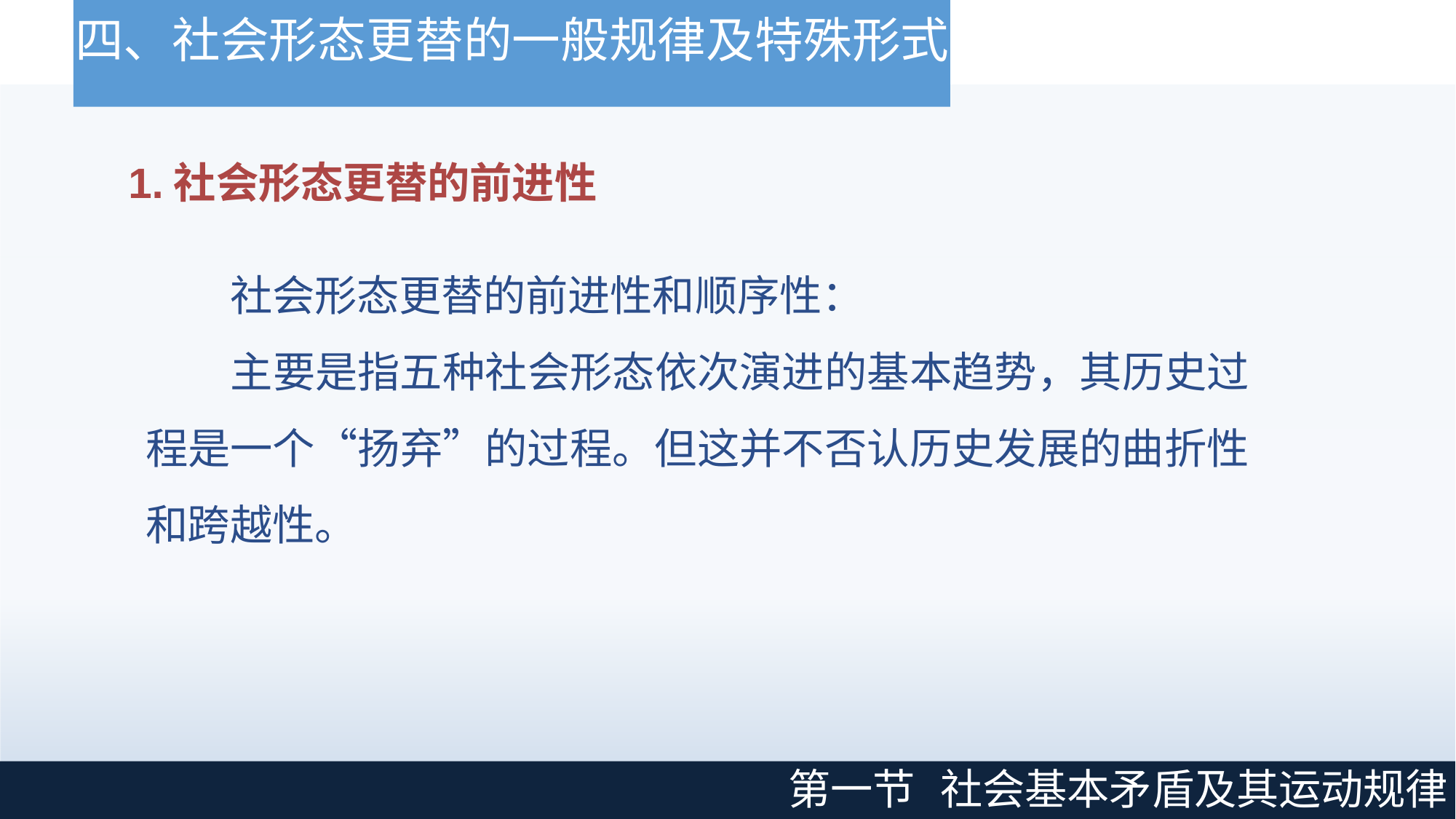

# 四、社会形态更替的一般规律及特殊形式

1.社会形态更替的前进性

社会形态更替的前进性和顺序性：
主要是指五种社会形态依次演进的基本趋势，其历史过 程是一个“扬弃”的过程。但这并不否认历史发展的曲折性 和跨越性。
第一节
社会基本矛盾及其运动规律